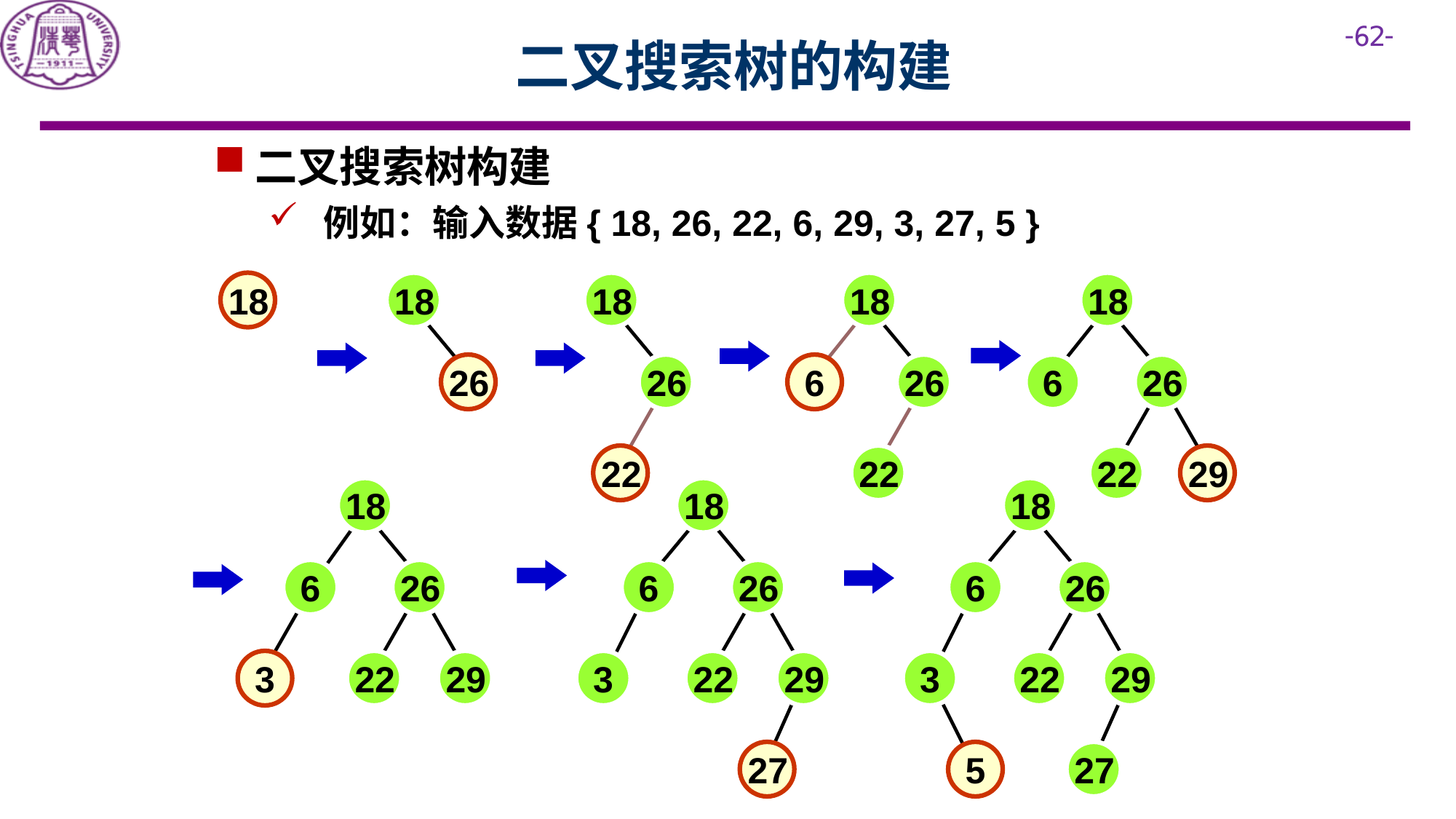

# 二叉搜索树的构建
二叉搜索树构建
例如：输入数据{ 18, 26, 22, 6, 29, 3, 27, 5 }
18
18

26
18

26

22
18

6
26

22
18

6
26

22
29
18

6
26

3
22
29
18

6
26

3
22
29

27
18

6
26

3
22
29

5
27